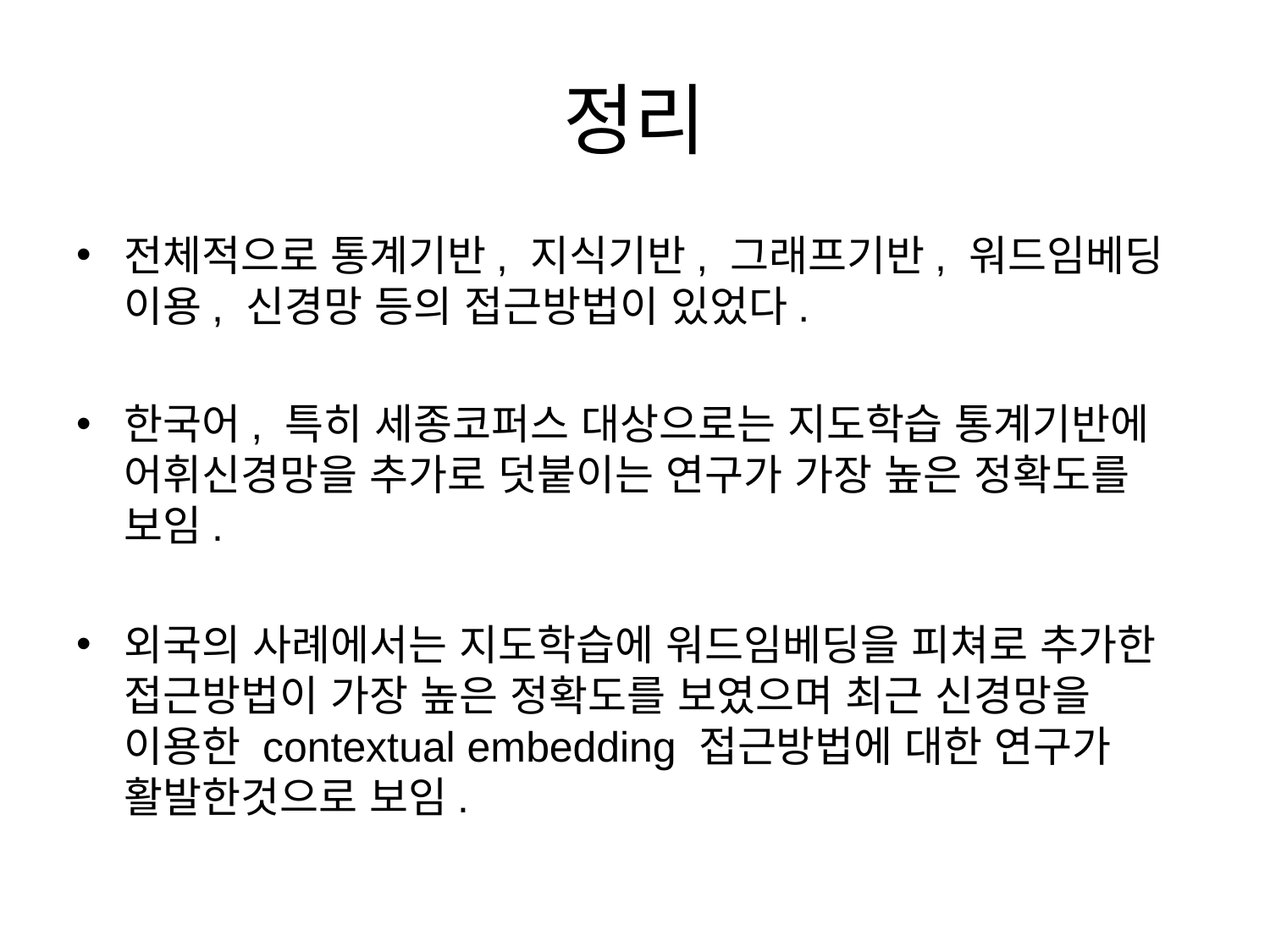

# 정리
전체적으로 통계기반, 지식기반, 그래프기반, 워드임베딩 이용, 신경망 등의 접근방법이 있었다.

한국어, 특히 세종코퍼스 대상으로는 지도학습 통계기반에 어휘신경망을 추가로 덧붙이는 연구가 가장 높은 정확도를 보임.

외국의 사례에서는 지도학습에 워드임베딩을 피쳐로 추가한 접근방법이 가장 높은 정확도를 보였으며 최근 신경망을 이용한 contextual embedding 접근방법에 대한 연구가 활발한것으로 보임.